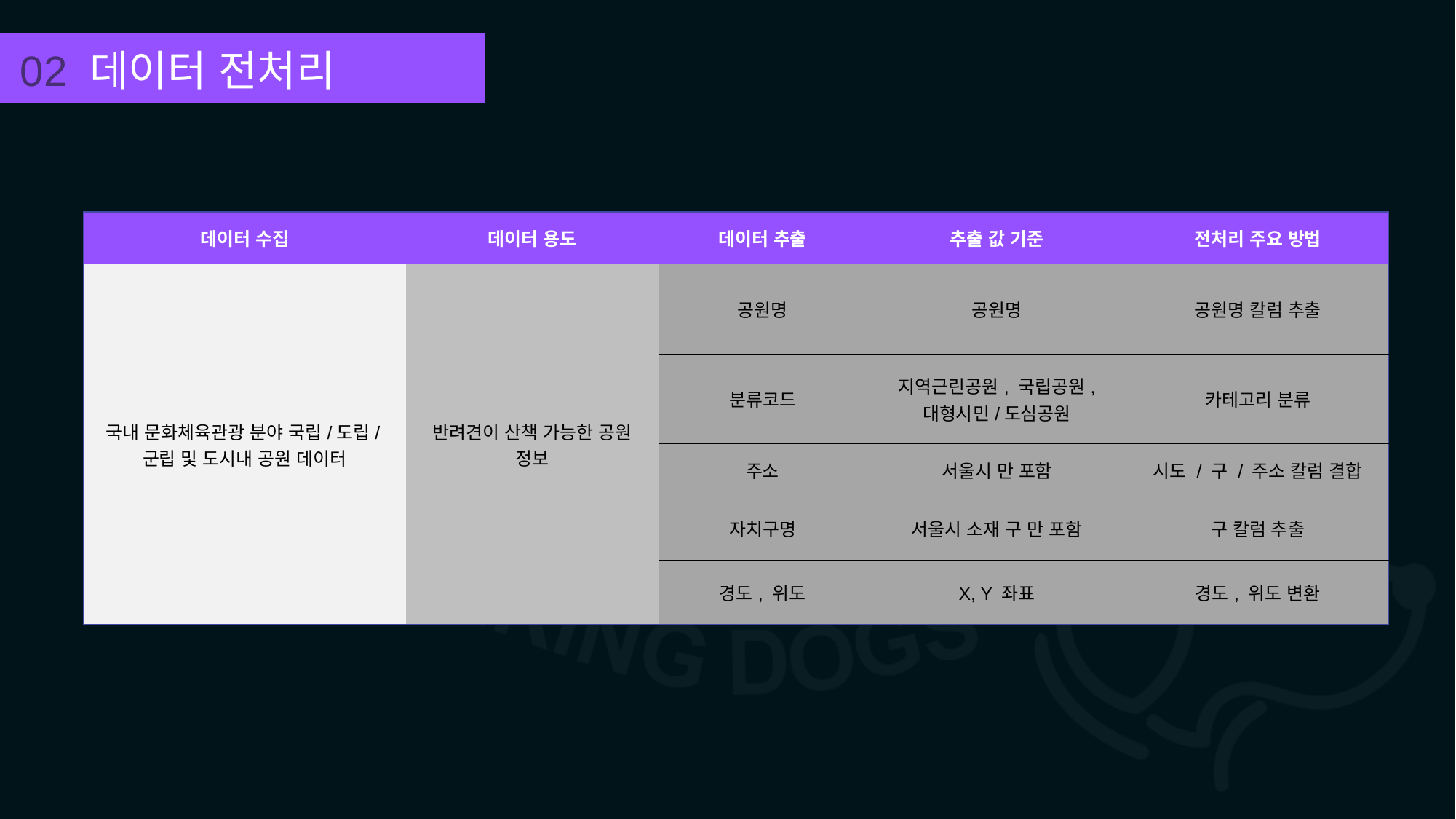

02 데이터 전처리
| 데이터 수집 | 데이터 용도 | 데이터 추출 | 추출 값 기준 | 전처리 주요 방법 |
| --- | --- | --- | --- | --- |
| 국내 문화체육관광 분야 국립/도립/군립 및 도시내 공원 데이터 | 반려견이 산책 가능한 공원 정보 | 공원명 | 공원명 | 공원명 칼럼 추출 |
|  |  | 분류코드 | 지역근린공원, 국립공원, 대형시민/도심공원 | 카테고리 분류 |
|  |  | 주소 | 서울시 만 포함 | 시도 / 구 / 주소 칼럼 결합 |
|  |  | 자치구명 | 서울시 소재 구 만 포함 | 구 칼럼 추출 |
|  |  | 경도, 위도 | X, Y 좌표 | 경도, 위도 변환 |